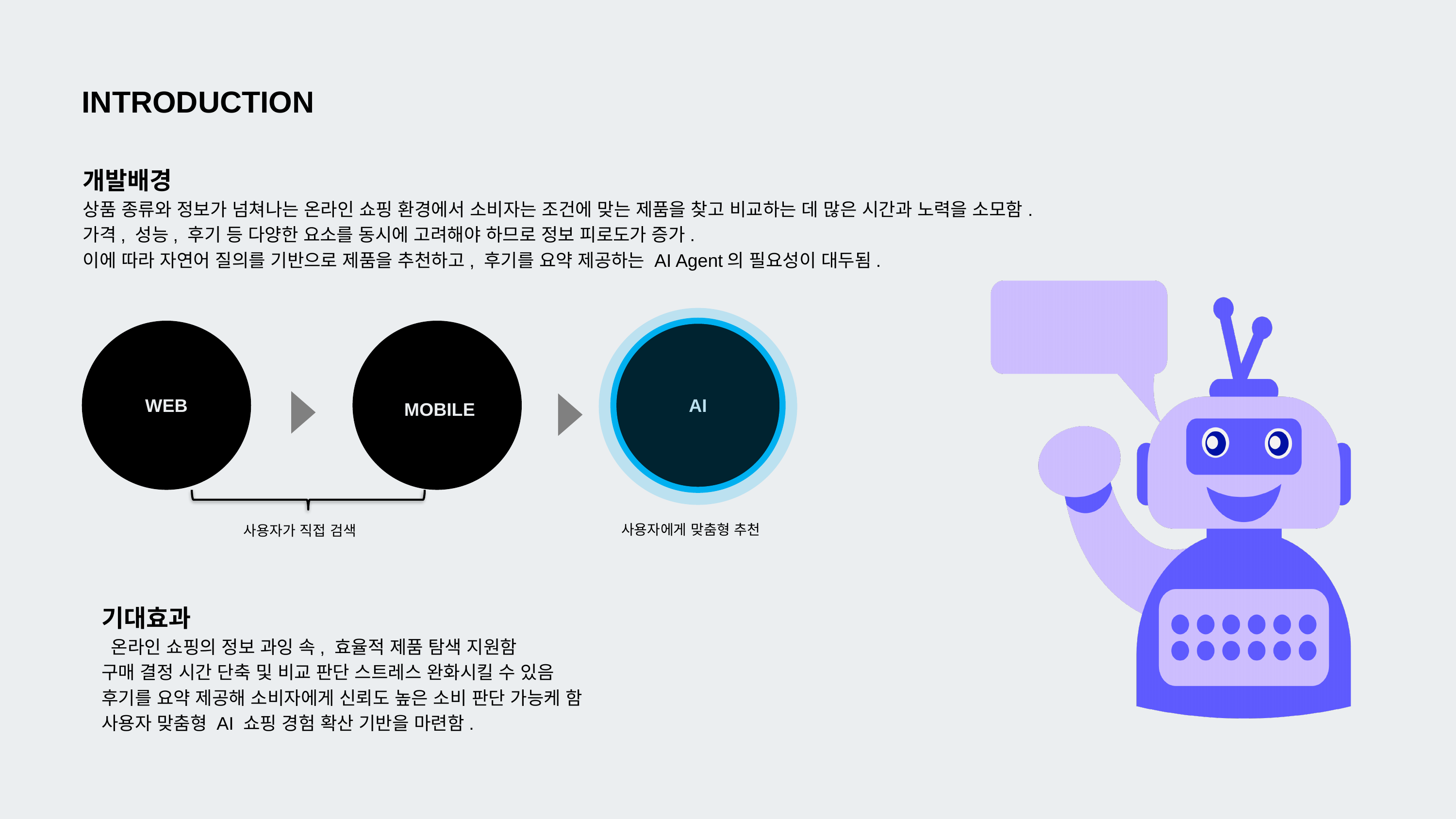

INTRODUCTION
개발배경
상품 종류와 정보가 넘쳐나는 온라인 쇼핑 환경에서 소비자는 조건에 맞는 제품을 찾고 비교하는 데 많은 시간과 노력을 소모함.
가격, 성능, 후기 등 다양한 요소를 동시에 고려해야 하므로 정보 피로도가 증가.
이에 따라 자연어 질의를 기반으로 제품을 추천하고, 후기를 요약 제공하는 AI Agent의 필요성이 대두됨.

WEB
AI
MOBILE

사용자에게 맞춤형 추천
사용자가 직접 검색
기대효과
 온라인 쇼핑의 정보 과잉 속, 효율적 제품 탐색 지원함
구매 결정 시간 단축 및 비교 판단 스트레스 완화시킬 수 있음
후기를 요약 제공해 소비자에게 신뢰도 높은 소비 판단 가능케 함
사용자 맞춤형 AI 쇼핑 경험 확산 기반을 마련함.